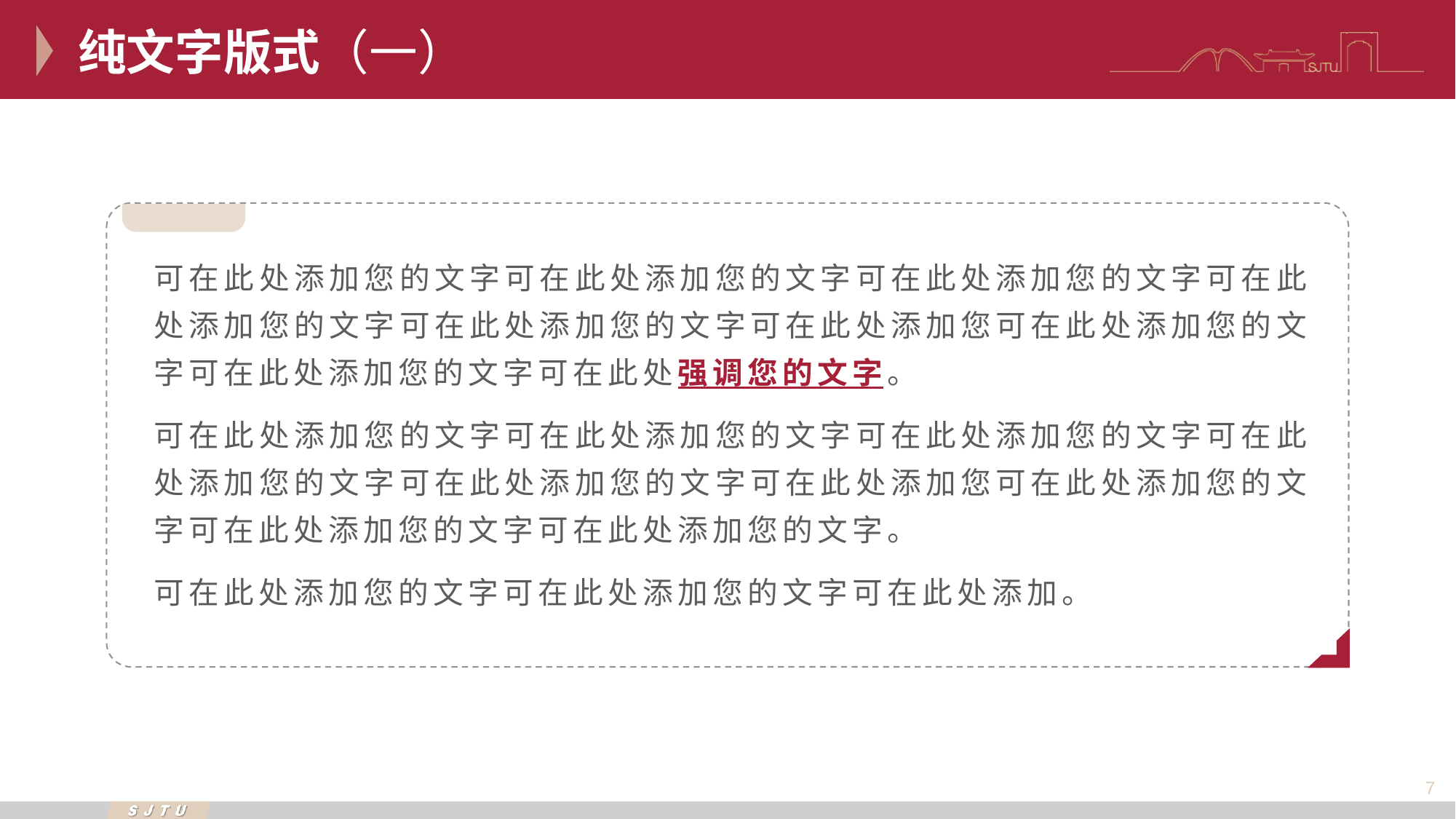

纯文字版式（一）

可在此处添加您的文字可在此处添加您的文字可在此处添加您的文字可在此处添加您的文字可在此处添加您的文字可在此处添加您可在此处添加您的文字可在此处添加您的文字可在此处强调您的文字。
可在此处添加您的文字可在此处添加您的文字可在此处添加您的文字可在此处添加您的文字可在此处添加您的文字可在此处添加您可在此处添加您的文字可在此处添加您的文字可在此处添加您的文字。
可在此处添加您的文字可在此处添加您的文字可在此处添加。

7